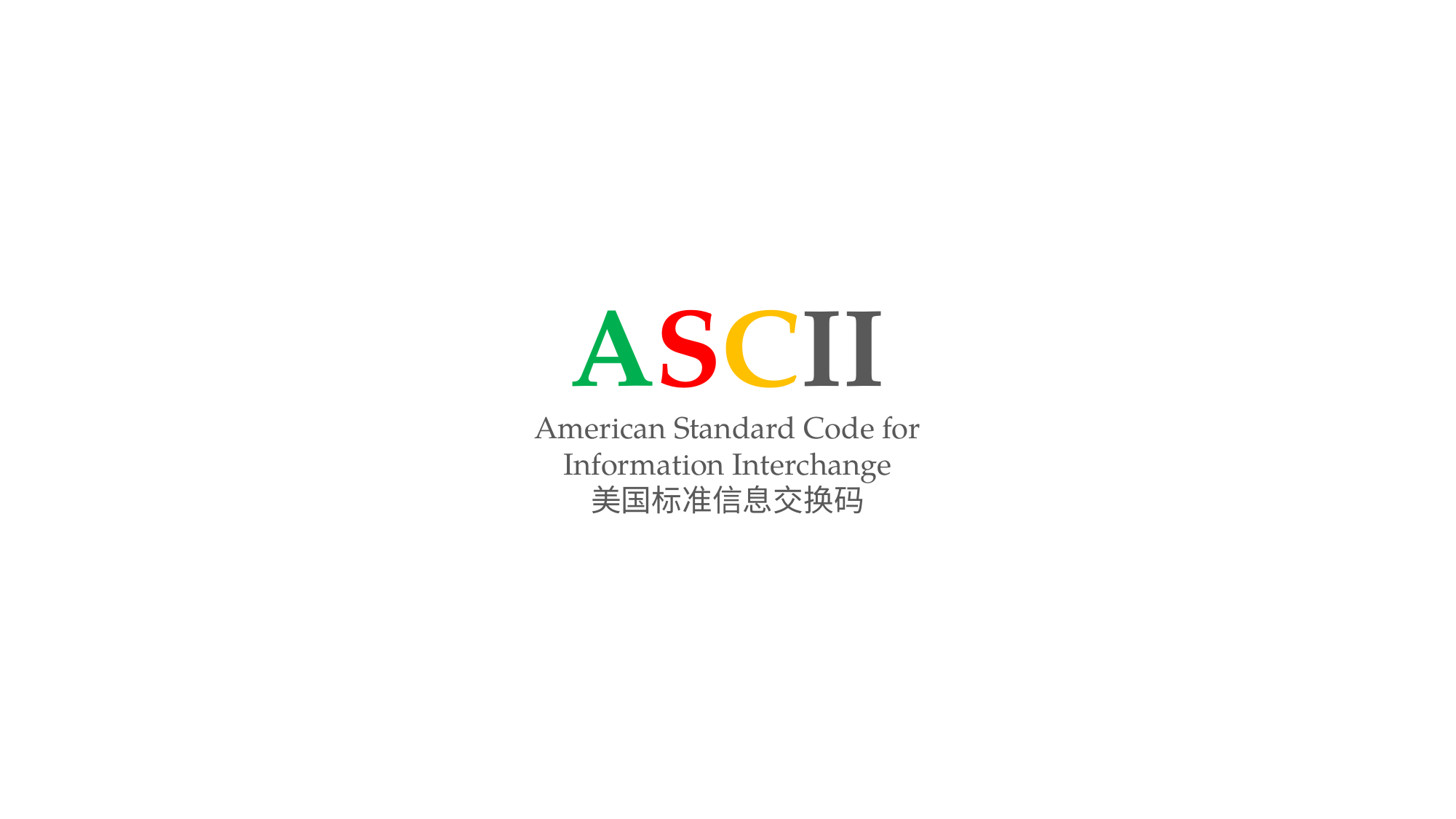

ASCII
American Standard Code for Information Interchange
美国标准信息交换码